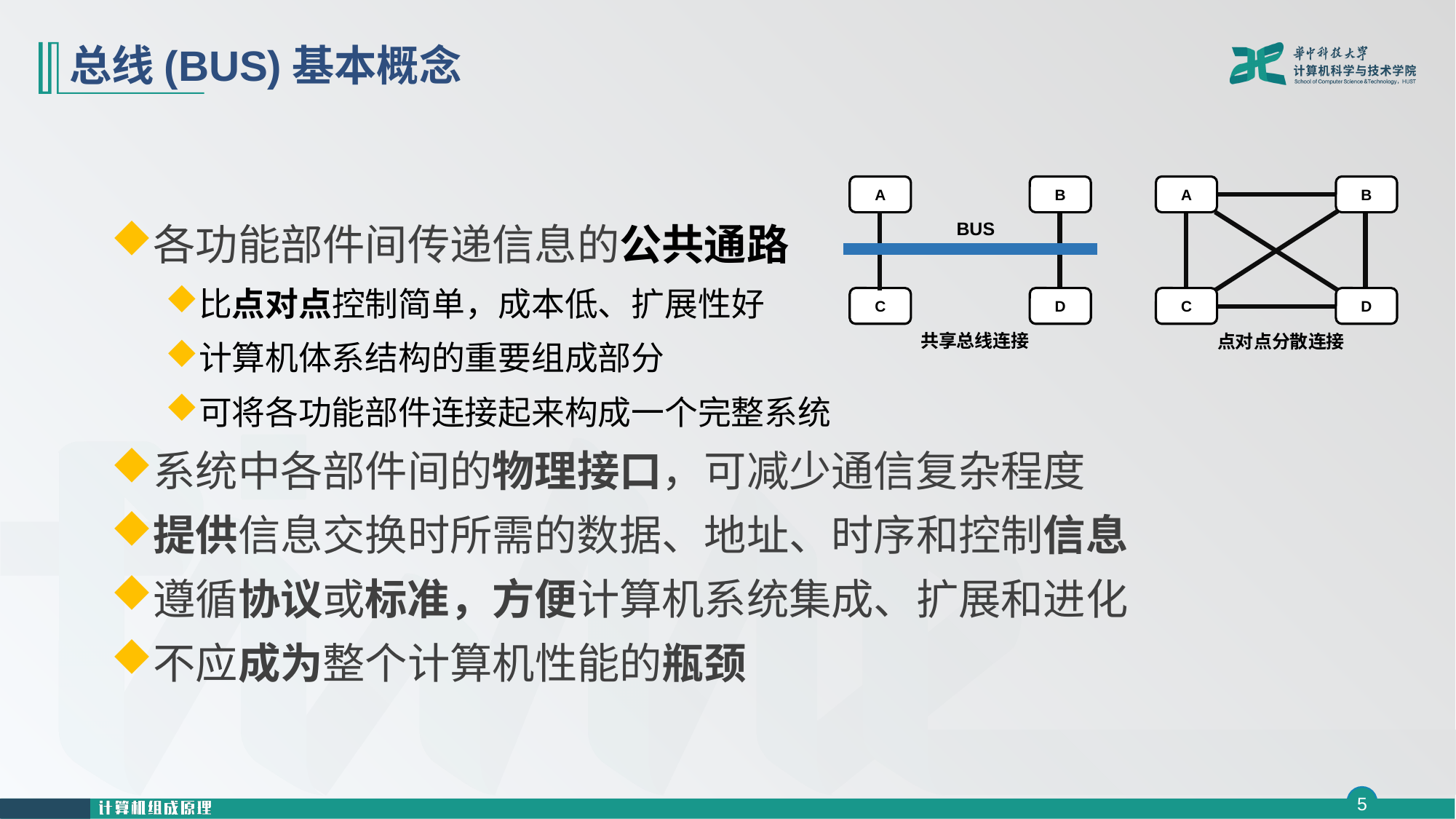

# 总线(BUS)基本概念
各功能部件间传递信息的公共通路
比点对点控制简单，成本低、扩展性好
计算机体系结构的重要组成部分
可将各功能部件连接起来构成一个完整系统
系统中各部件间的物理接口，可减少通信复杂程度
提供信息交换时所需的数据、地址、时序和控制信息
遵循协议或标准，方便计算机系统集成、扩展和进化
不应成为整个计算机性能的瓶颈

A
B
A
B
BUS
点对点分散连接
共享总线连接
D
C
C
D